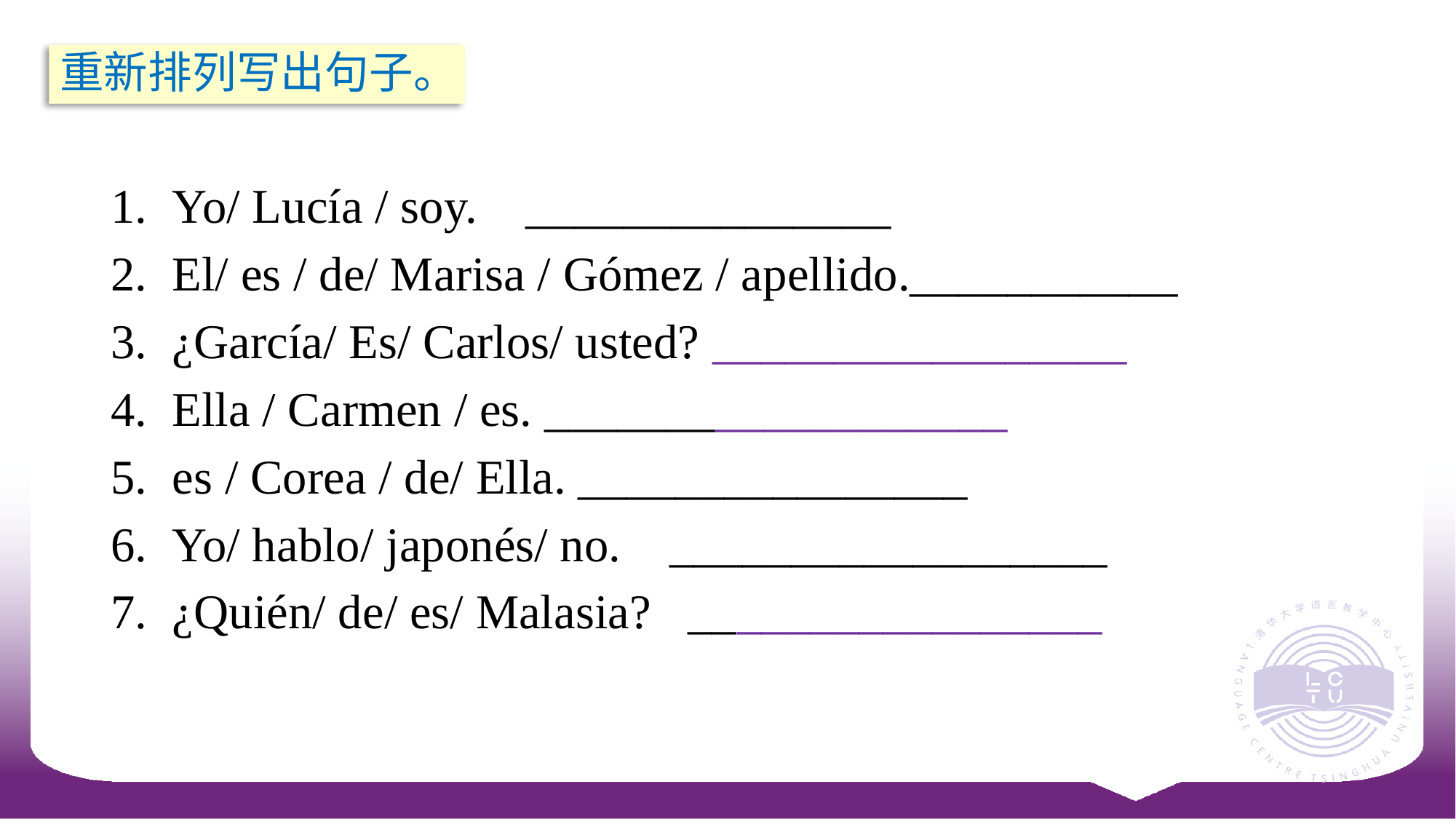

# 重新排列写出句子。
Yo/ Lucía / soy.    _______________
El/ es / de/ Marisa / Gómez / apellido.___________
¿García/ Es/ Carlos/ usted? _________________
Ella / Carmen / es. ___________________
es / Corea / de/ Ella. ________________
Yo/ hablo/ japonés/ no.    __________________
¿Quién/ de/ es/ Malasia?   _________________